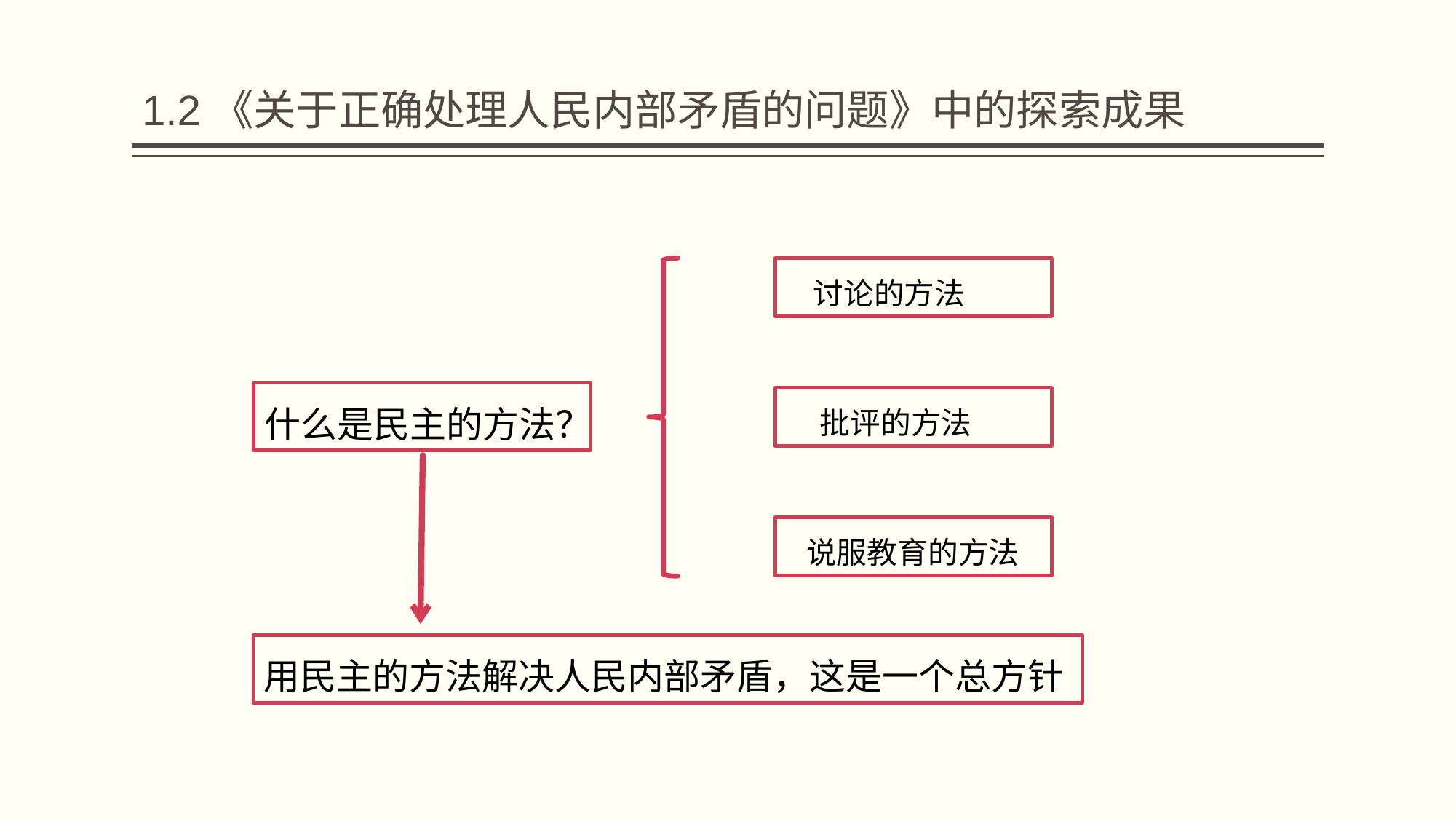

# 1.2《关于正确处理人民内部矛盾的问题》中的探索成果

   讨论的方法
什么是民主的方法？
    批评的方法
  说服教育的方法
用民主的方法解决人民内部矛盾，这是一个总方针